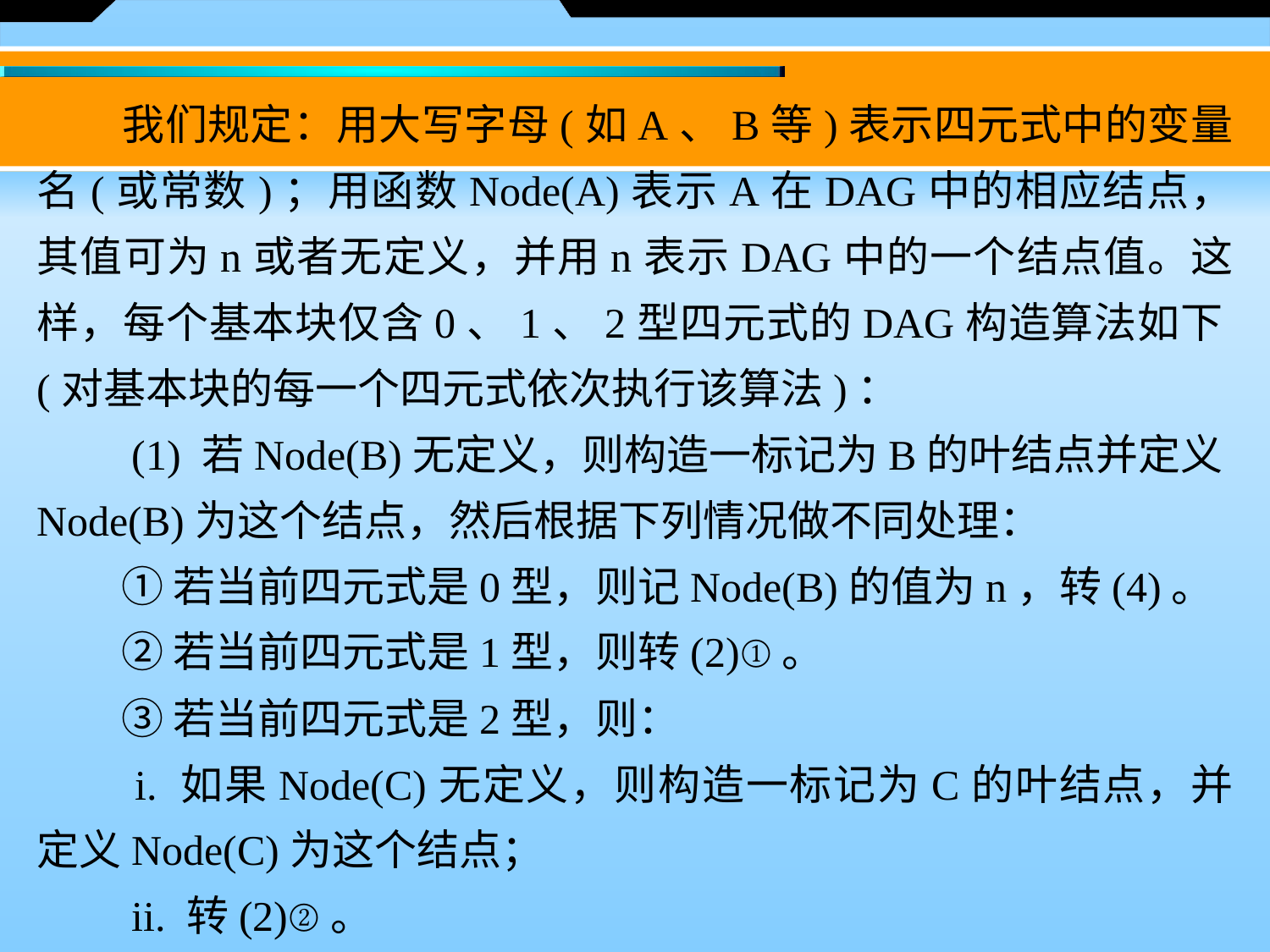

我们规定：用大写字母(如A、B等)表示四元式中的变量名(或常数)；用函数Node(A)表示A在DAG中的相应结点，其值可为n或者无定义，并用n表示DAG中的一个结点值。这样，每个基本块仅含0、1、2型四元式的DAG构造算法如下(对基本块的每一个四元式依次执行该算法)：
　　(1) 若Node(B)无定义，则构造一标记为B的叶结点并定义Node(B)为这个结点，然后根据下列情况做不同处理：
　　① 若当前四元式是0型，则记Node(B)的值为n，转(4)。
　　② 若当前四元式是1型，则转(2)①。
　　③ 若当前四元式是2型，则：
　　i. 如果Node(C)无定义，则构造一标记为C的叶结点，并定义Node(C)为这个结点；
　　ii. 转(2)②。